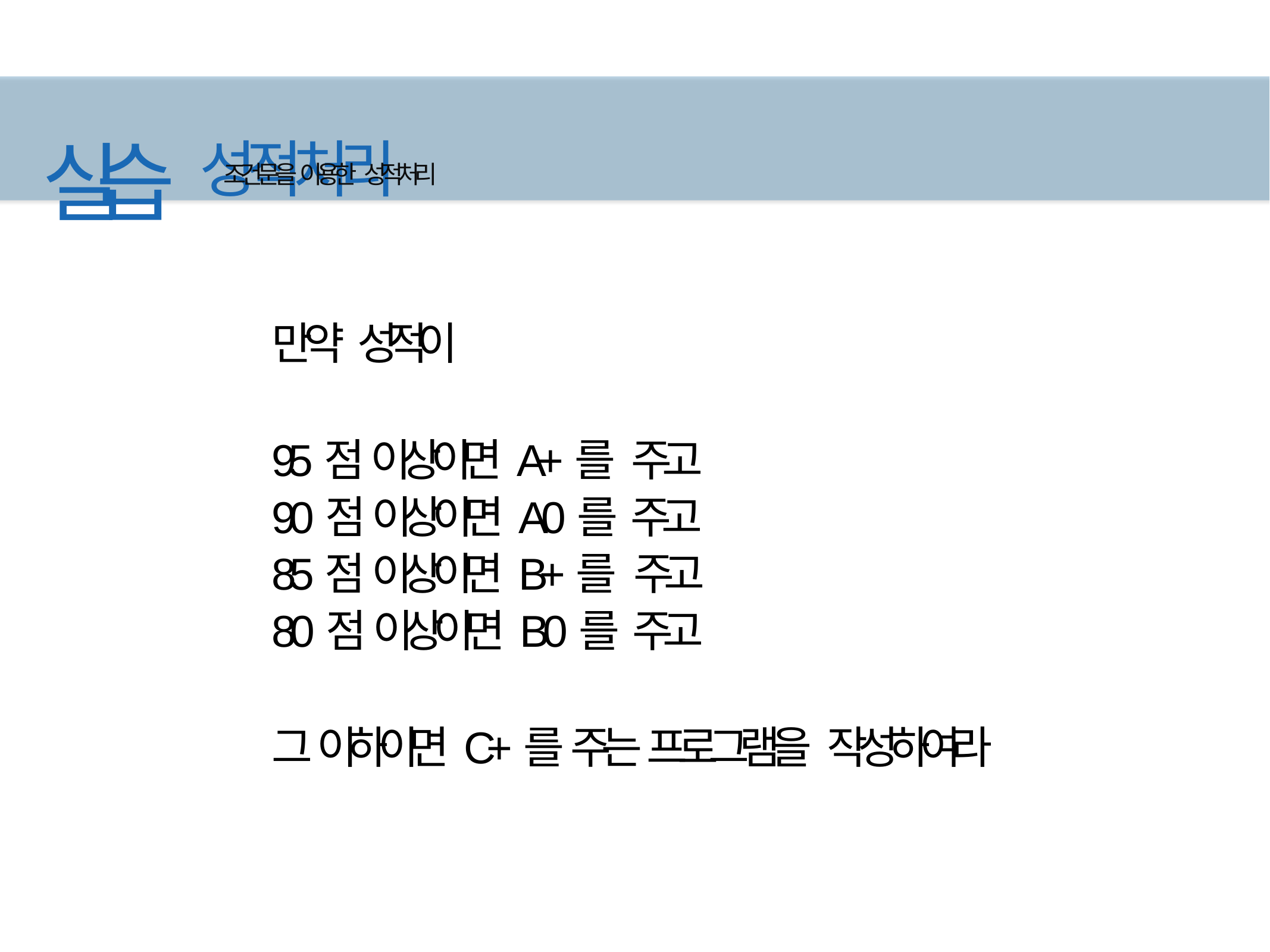

# 실습 성적처리

조건문을  이용한 성적처리
만약 성적이

95점 이상이면  A+를  주고
90점 이상이면  A0를 주고
85점 이상이면  B+를  주고
80점 이상이면  B0를 주고

그  이하이면  C+를  주는  프로그램을  작성하여라